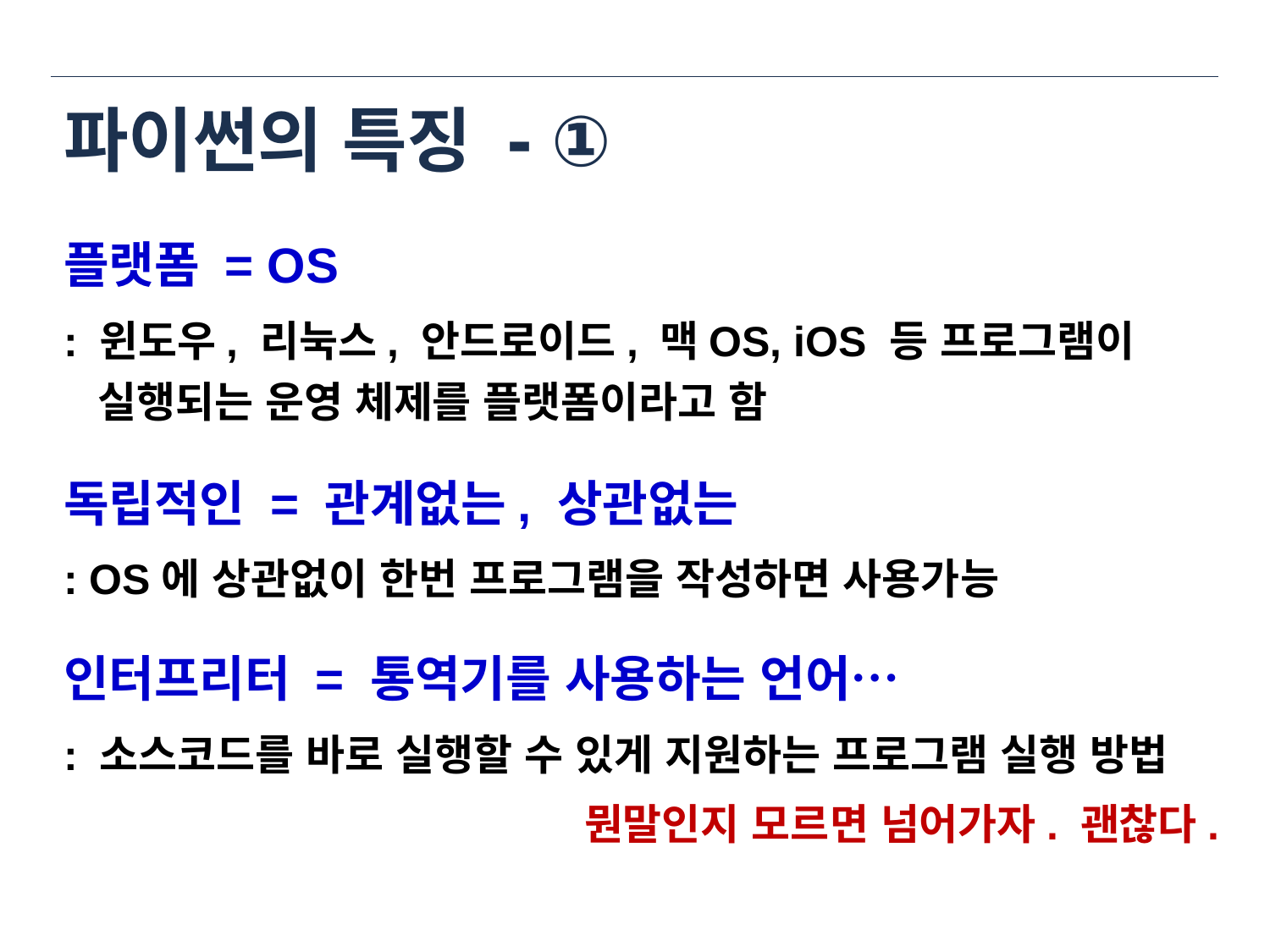

# 파이썬의 특징 - ①
플랫폼 = OS
: 윈도우, 리눅스, 안드로이드, 맥OS, iOS 등 프로그램이
  실행되는 운영 체제를 플랫폼이라고 함
독립적인 = 관계없는, 상관없는
: OS에 상관없이 한번 프로그램을 작성하면 사용가능
인터프리터 = 통역기를 사용하는 언어…
: 소스코드를 바로 실행할 수 있게 지원하는 프로그램 실행 방법
뭔말인지 모르면 넘어가자. 괜찮다.